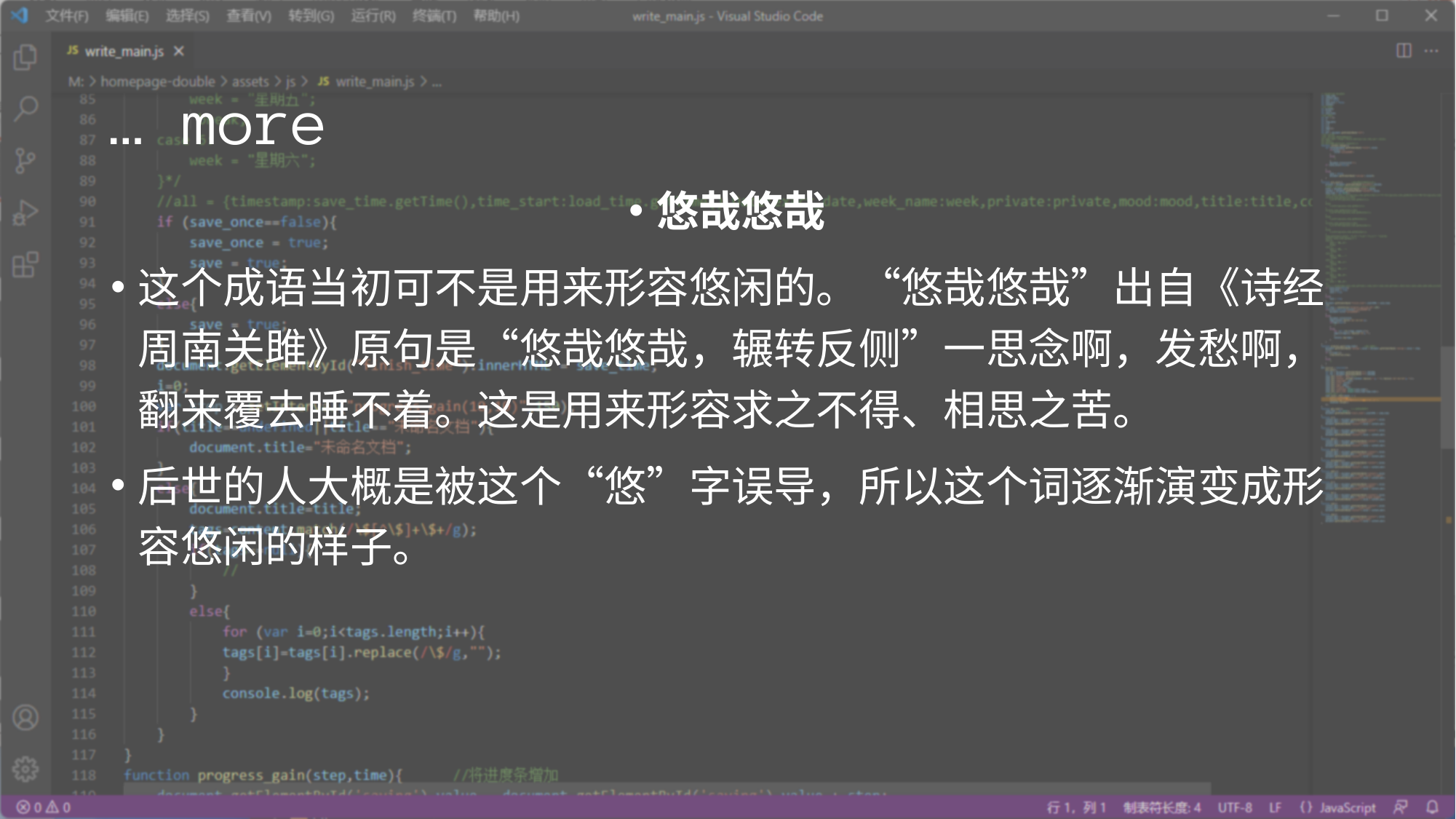

# … more
悠哉悠哉
这个成语当初可不是用来形容悠闲的。“悠哉悠哉”出自《诗经周南关雎》原句是“悠哉悠哉，辗转反侧”一思念啊，发愁啊，翻来覆去睡不着。这是用来形容求之不得、相思之苦。
后世的人大概是被这个“悠”字误导，所以这个词逐渐演变成形容悠闲的样子。